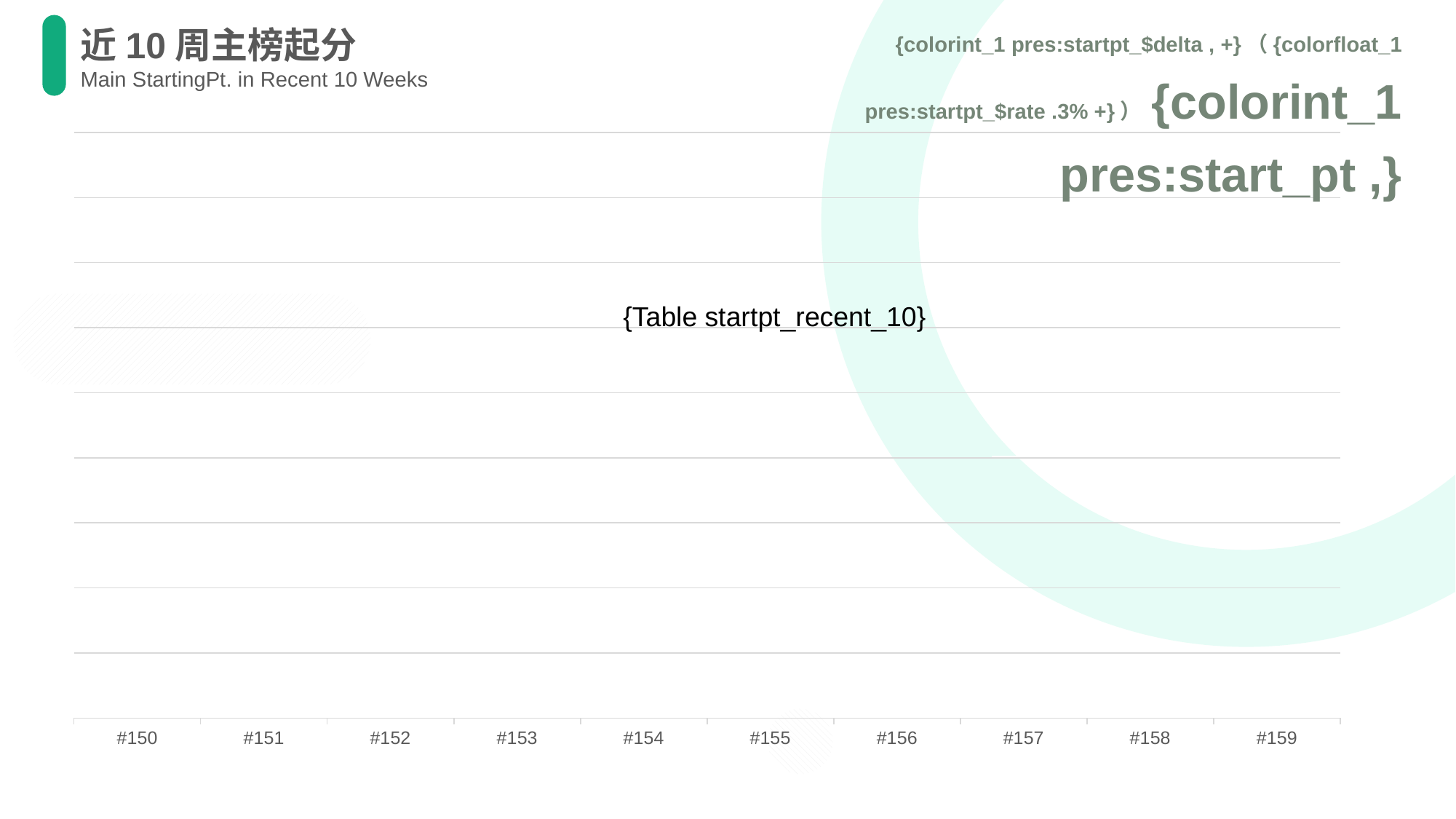

近10周主榜起分
Main StartingPt. in Recent 10 Weeks
{colorint_1 pres:startpt_$delta , +}（{colorfloat_1 pres:startpt_$rate .3% +}） {colorint_1 pres:start_pt ,}

[unsupported chart]

{Table startpt_recent_10}